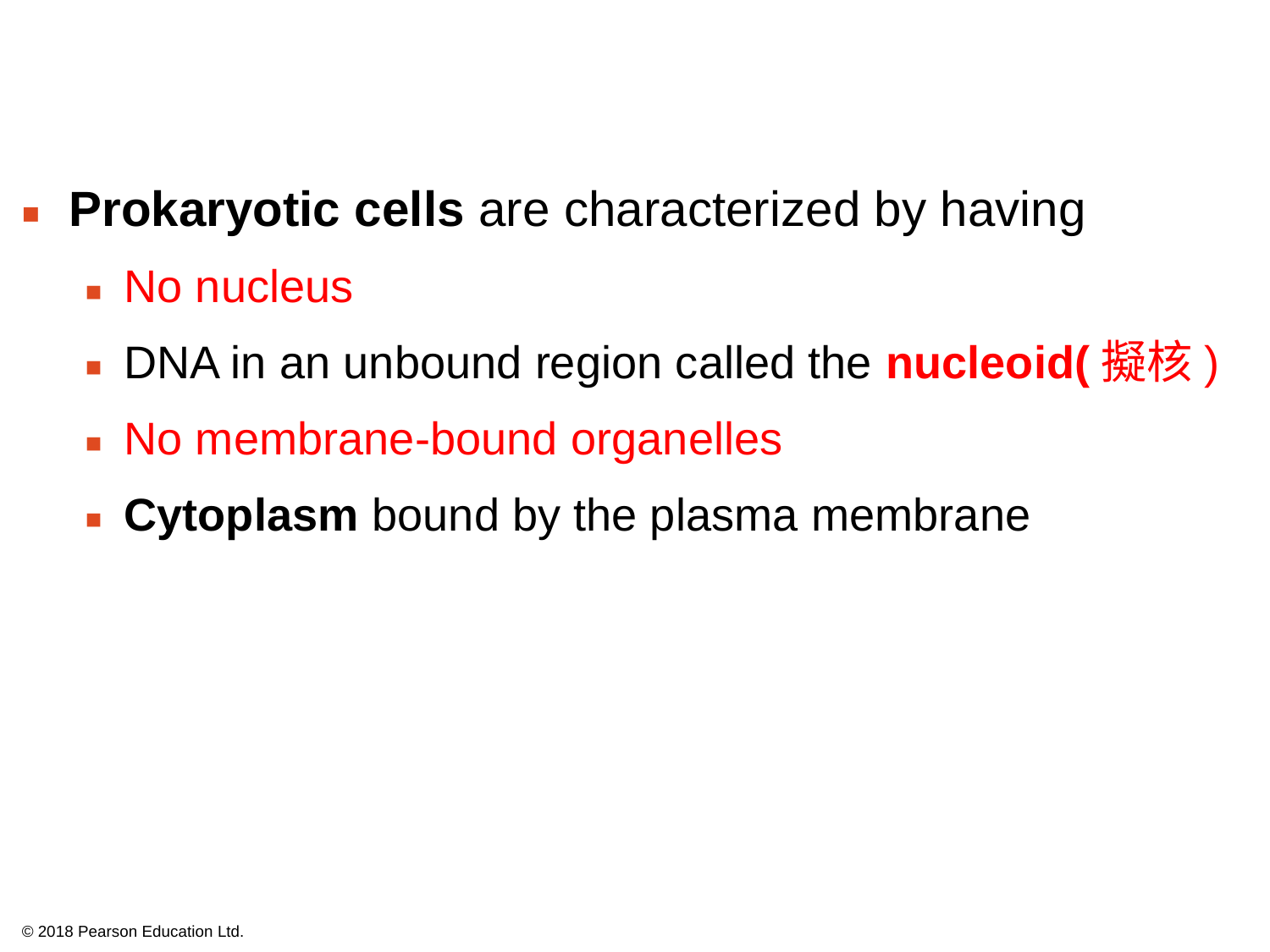

Prokaryotic cells are characterized by having
No nucleus
DNA in an unbound region called the nucleoid(擬核)
No membrane-bound organelles
Cytoplasm bound by the plasma membrane
© 2018 Pearson Education Ltd.